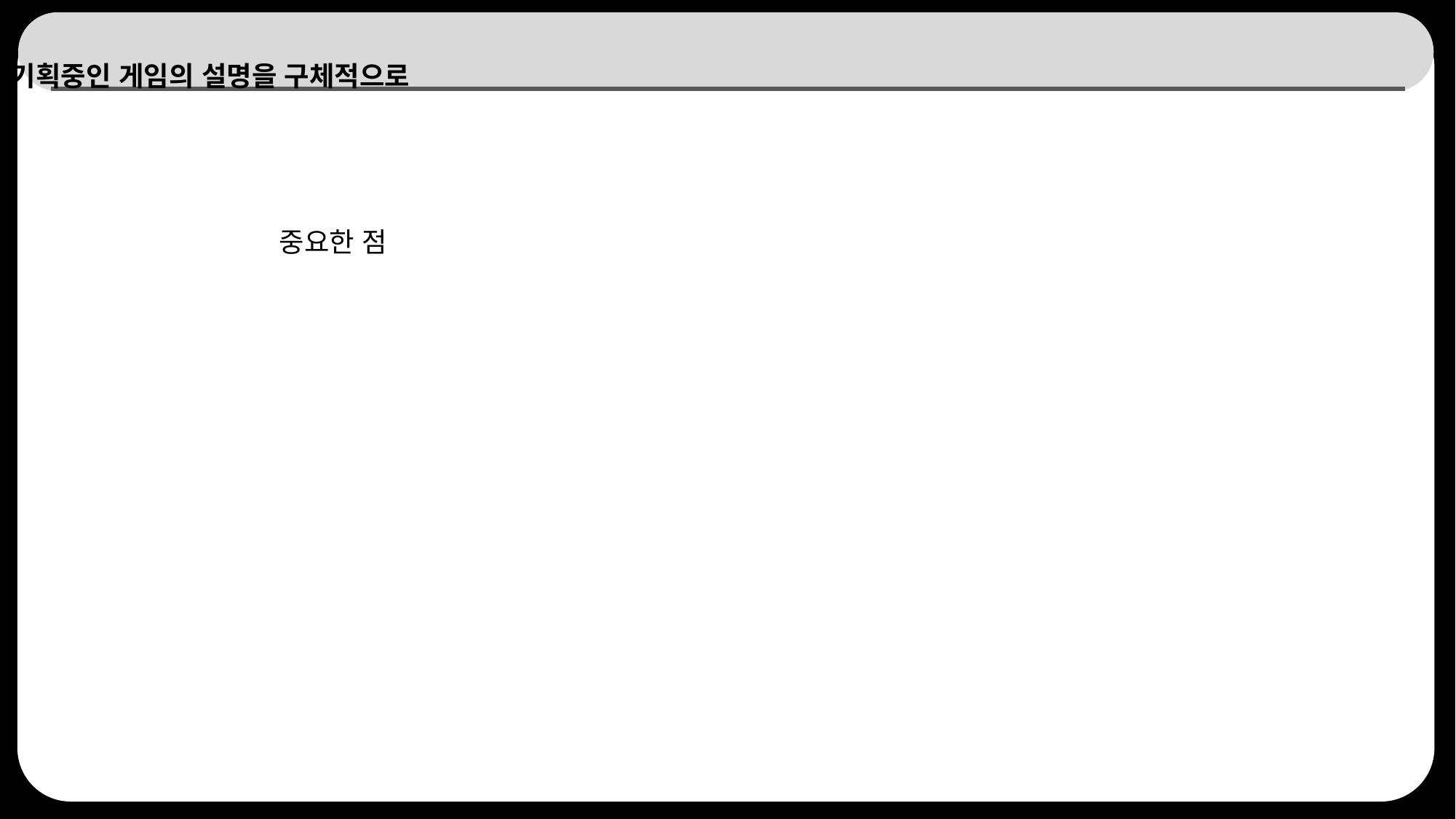

# 기획중인 게임의 설명을 구체적으로
중요한 점

51